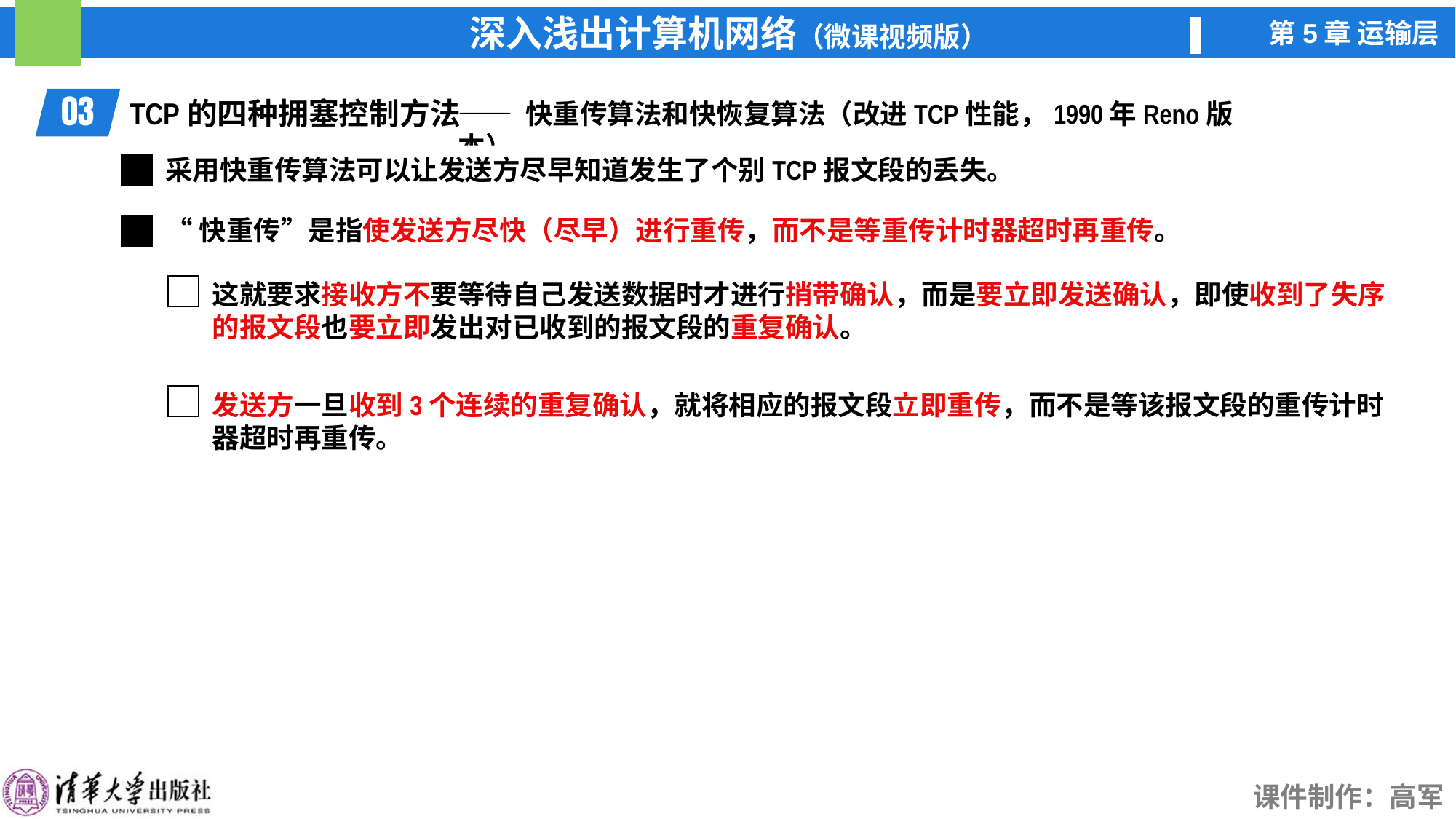

03
TCP的四种拥塞控制方法
—— 快重传算法和快恢复算法（改进TCP性能，1990年Reno版本）
采用快重传算法可以让发送方尽早知道发生了个别TCP报文段的丢失。

“快重传”是指使发送方尽快（尽早）进行重传，而不是等重传计时器超时再重传。

这就要求接收方不要等待自己发送数据时才进行捎带确认，而是要立即发送确认，即使收到了失序的报文段也要立即发出对已收到的报文段的重复确认。

发送方一旦收到3个连续的重复确认，就将相应的报文段立即重传，而不是等该报文段的重传计时器超时再重传。